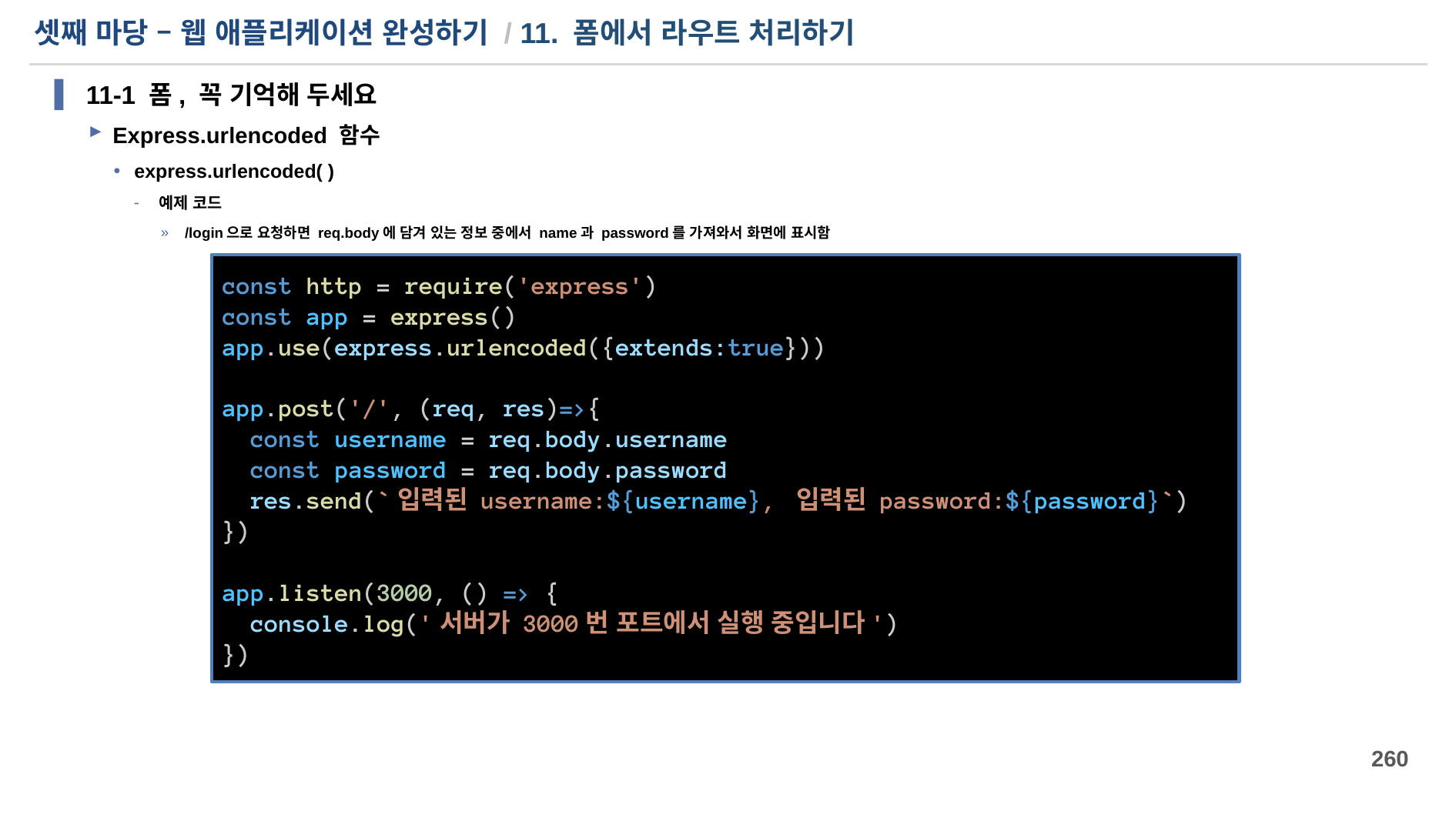

# 셋째 마당 – 웹 애플리케이션 완성하기 / 11. 폼에서 라우트 처리하기
11-1 폼, 꼭 기억해 두세요
Express.urlencoded 함수
express.urlencoded( )
예제 코드
/login으로 요청하면 req.body에 담겨 있는 정보 중에서 name과 password를 가져와서 화면에 표시함

const http = require('express')
const app = express()
app.use(express.urlencoded({extends:true}))
app.post('/', (req, res)=>{
  const username = req.body.username
  const password = req.body.password
  res.send(`입력된 username:${username}, 입력된 password:${password}`)
})
app.listen(3000, () => {
  console.log('서버가 3000번 포트에서 실행 중입니다')
})
260